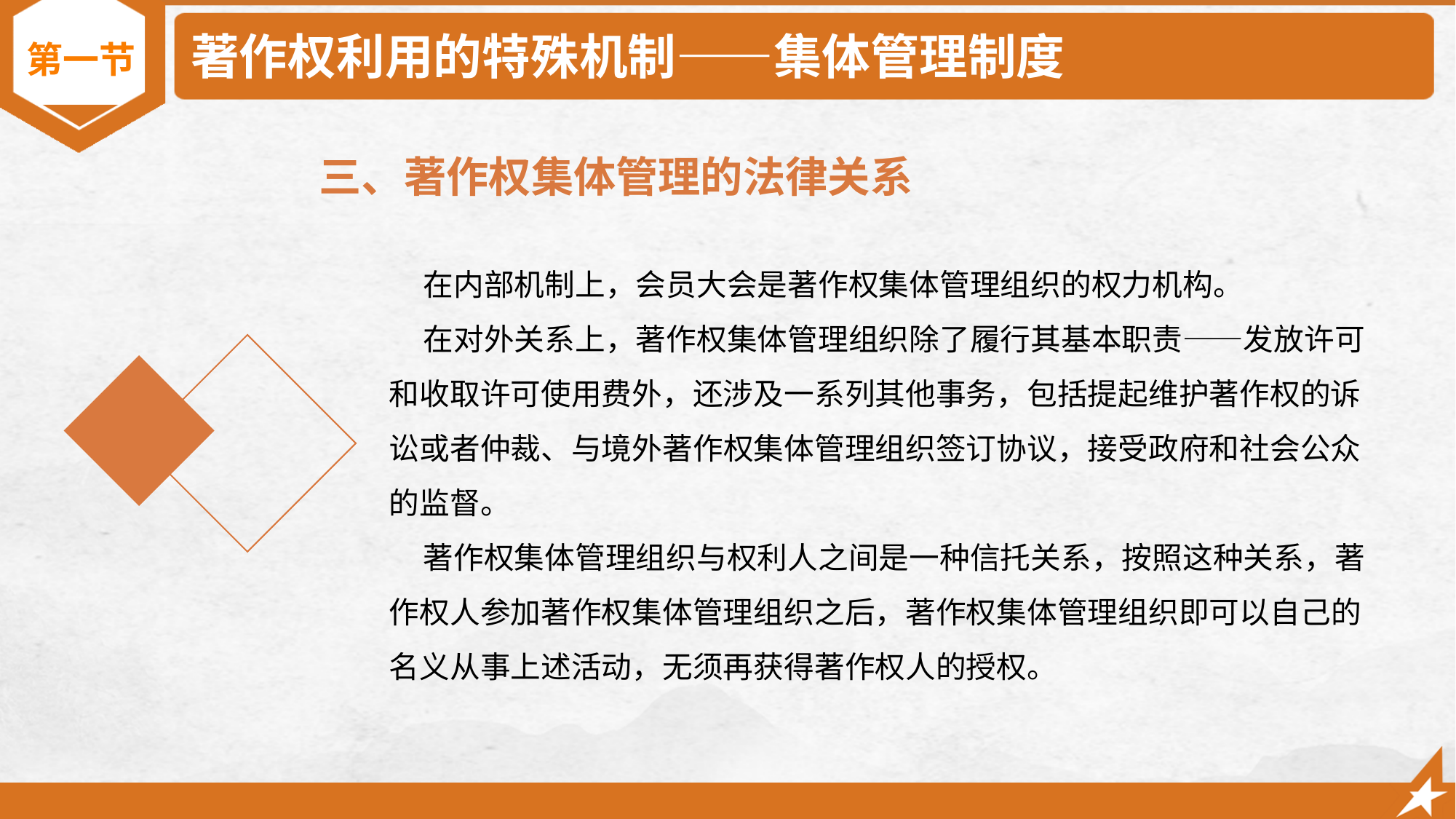

# 著作权利用的特殊机制——集体管理制度
第一节
三、著作权集体管理的法律关系
    在内部机制上，会员大会是著作权集体管理组织的权力机构。
    在对外关系上，著作权集体管理组织除了履行其基本职责——发放许可和收取许可使用费外，还涉及一系列其他事务，包括提起维护著作权的诉讼或者仲裁、与境外著作权集体管理组织签订协议，接受政府和社会公众的监督。
    著作权集体管理组织与权利人之间是一种信托关系，按照这种关系，著作权人参加著作权集体管理组织之后，著作权集体管理组织即可以自己的名义从事上述活动，无须再获得著作权人的授权。